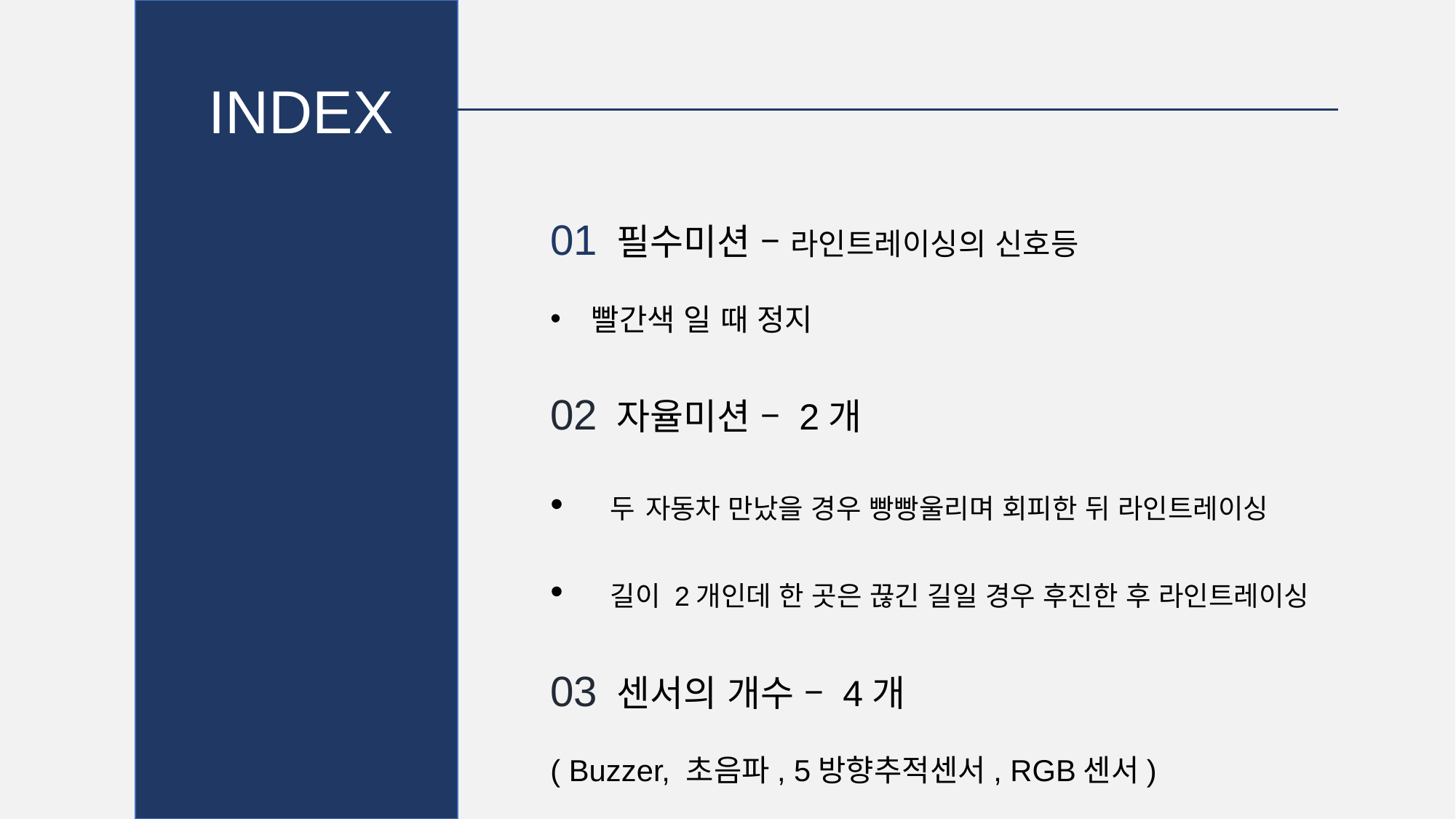

INDEX
01 필수미션 – 라인트레이싱의 신호등
빨간색 일 때 정지
02 자율미션 – 2개
 두 자동차 만났을 경우 빵빵울리며 회피한 뒤 라인트레이싱
 길이 2개인데 한 곳은 끊긴 길일 경우 후진한 후 라인트레이싱
03 센서의 개수 – 4개
( Buzzer, 초음파, 5방향추적센서, RGB센서)